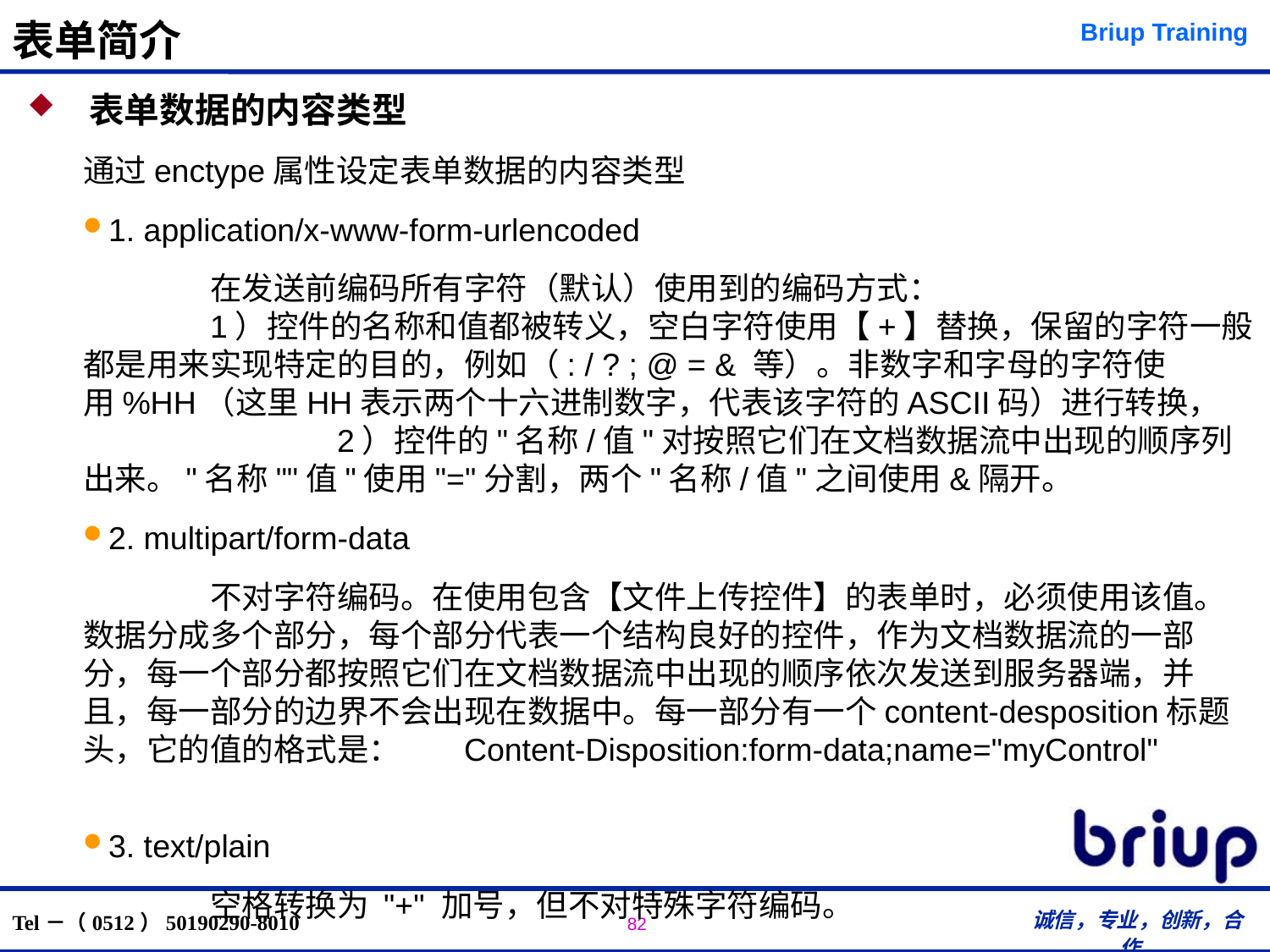

# 表单简介
 表单数据的内容类型
通过enctype属性设定表单数据的内容类型
1. application/x-www-form-urlencoded
	在发送前编码所有字符（默认）使用到的编码方式：				1）控件的名称和值都被转义，空白字符使用【+】替换，保留的字符一般都是用来实现特定的目的，例如（: / ? ; @ = & 等）。非数字和字母的字符使用%HH（这里HH表示两个十六进制数字，代表该字符的ASCII码）进行转换，			2）控件的"名称/值"对按照它们在文档数据流中出现的顺序列出来。"名称""值"使用"="分割，两个"名称/值"之间使用&隔开。
2. multipart/form-data
	不对字符编码。在使用包含【文件上传控件】的表单时，必须使用该值。数据分成多个部分，每个部分代表一个结构良好的控件，作为文档数据流的一部分，每一个部分都按照它们在文档数据流中出现的顺序依次发送到服务器端，并且，每一部分的边界不会出现在数据中。每一部分有一个content-desposition标题头，它的值的格式是：	Content-Disposition:form-data;name="myControl"
3. text/plain
	空格转换为 "+" 加号，但不对特殊字符编码。